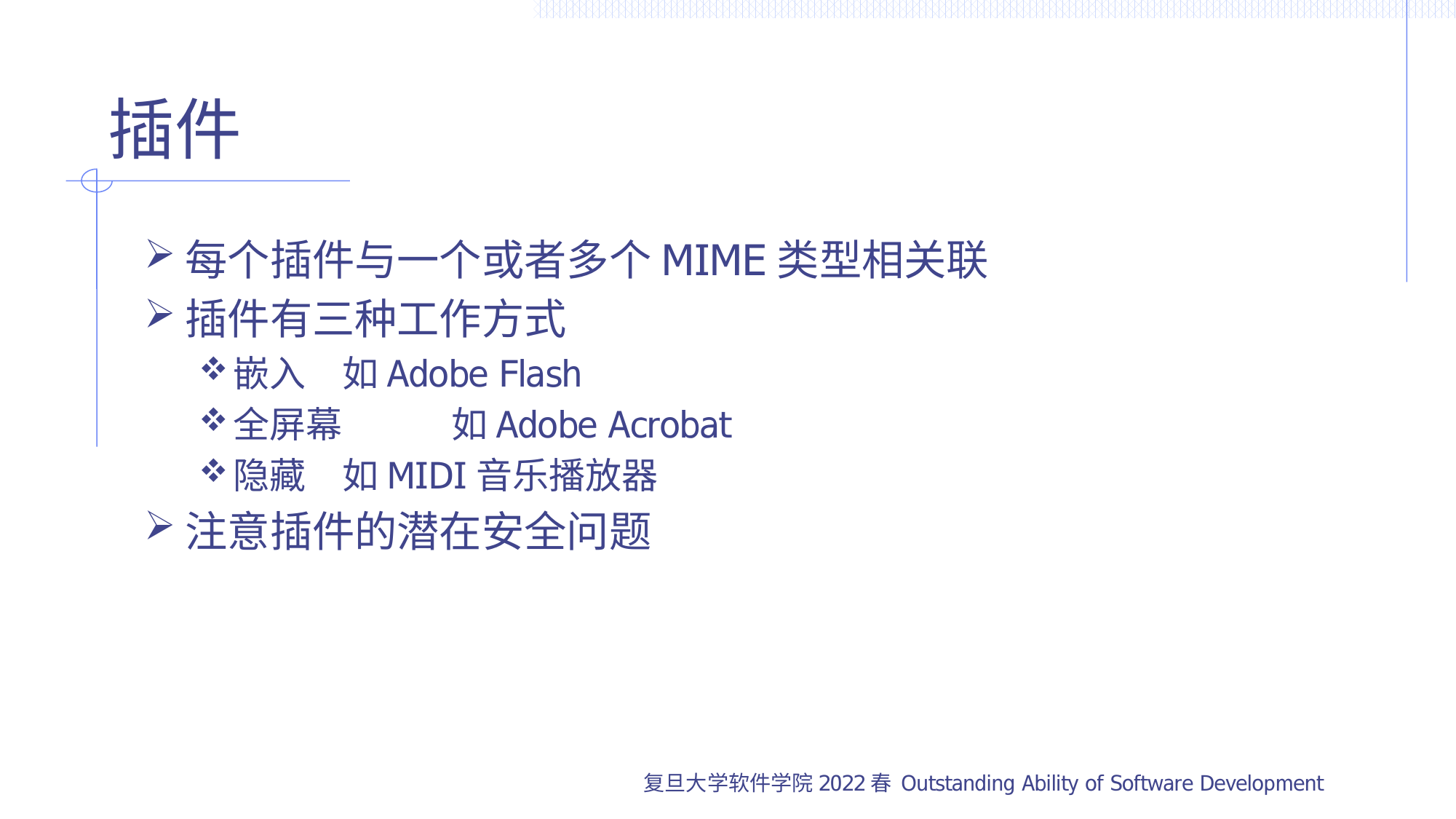

# 插件
每个插件与一个或者多个MIME类型相关联
插件有三种工作方式
嵌入	如Adobe Flash
全屏幕	如Adobe Acrobat
隐藏	如MIDI音乐播放器
注意插件的潜在安全问题